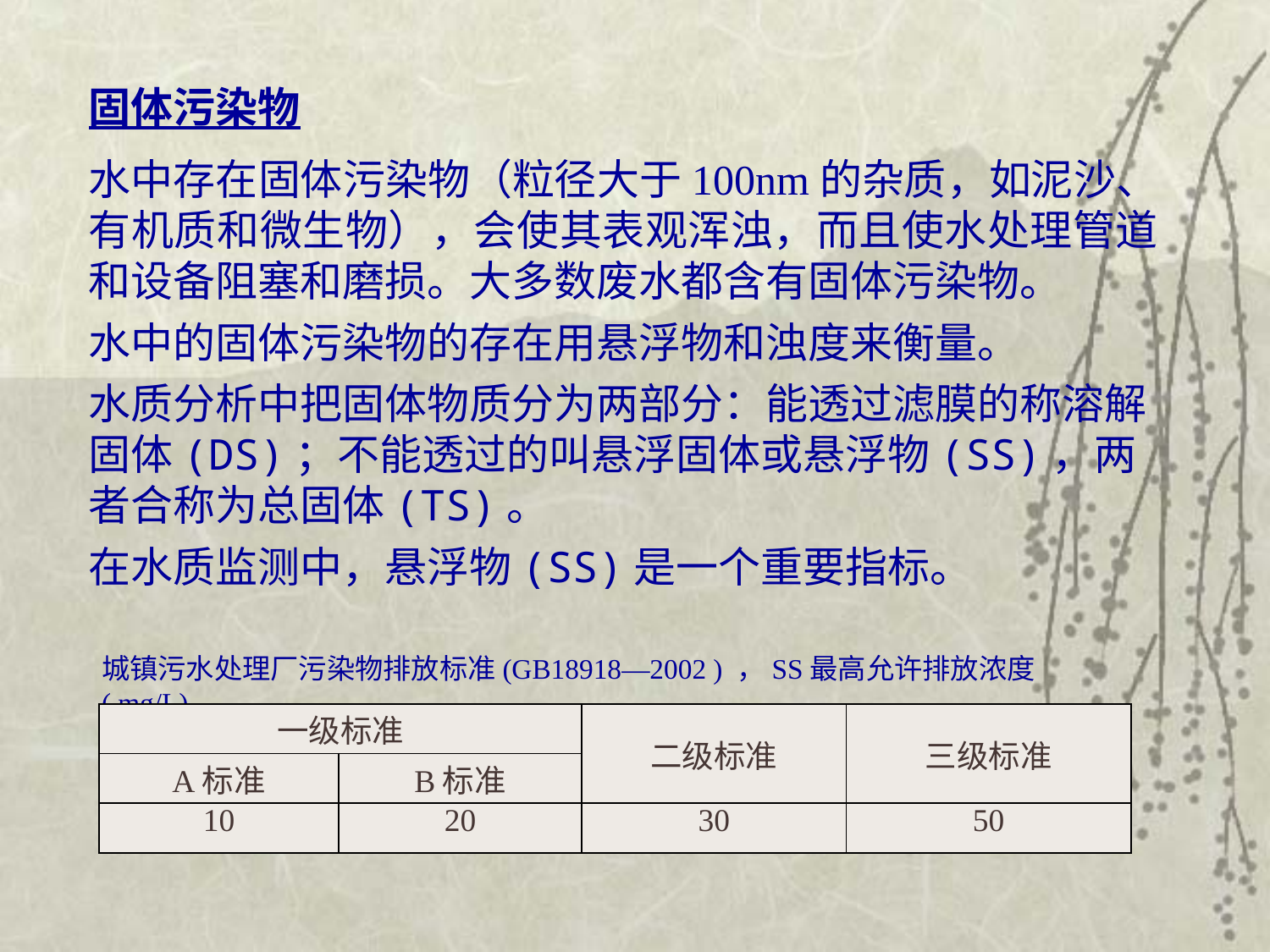

固体污染物
水中存在固体污染物（粒径大于100nm的杂质，如泥沙、有机质和微生物），会使其表观浑浊，而且使水处理管道和设备阻塞和磨损。大多数废水都含有固体污染物。
水中的固体污染物的存在用悬浮物和浊度来衡量。
水质分析中把固体物质分为两部分：能透过滤膜的称溶解固体(DS)；不能透过的叫悬浮固体或悬浮物(SS)，两者合称为总固体(TS)。
在水质监测中，悬浮物(SS)是一个重要指标。
城镇污水处理厂污染物排放标准(GB18918—2002 ) ，SS最高允许排放浓度( mg/L)
| 一级标准 |  | 二级标准 | 三级标准 |
| --- | --- | --- | --- |
| A标准 | B标准 |  |  |
| 10 | 20 | 30 | 50 |